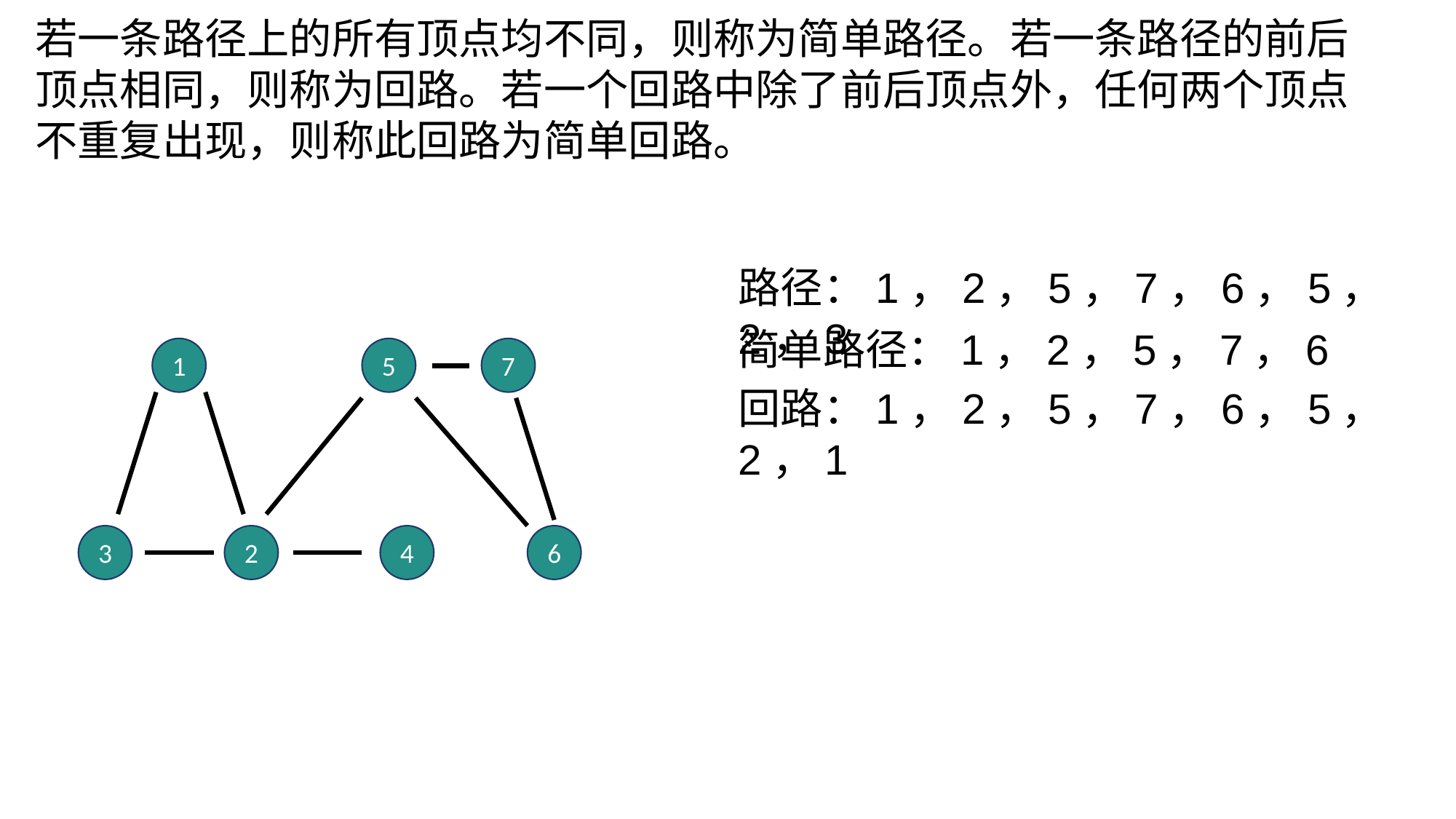

若一条路径上的所有顶点均不同，则称为简单路径。若一条路径的前后顶点相同，则称为回路。若一个回路中除了前后顶点外，任何两个顶点不重复出现，则称此回路为简单回路。
路径：1，2，5，7，6，5，2，3
简单路径：1，2，5，7，6
1
5
7
回路：1，2，5，7，6，5，2，1
3
2
4
6